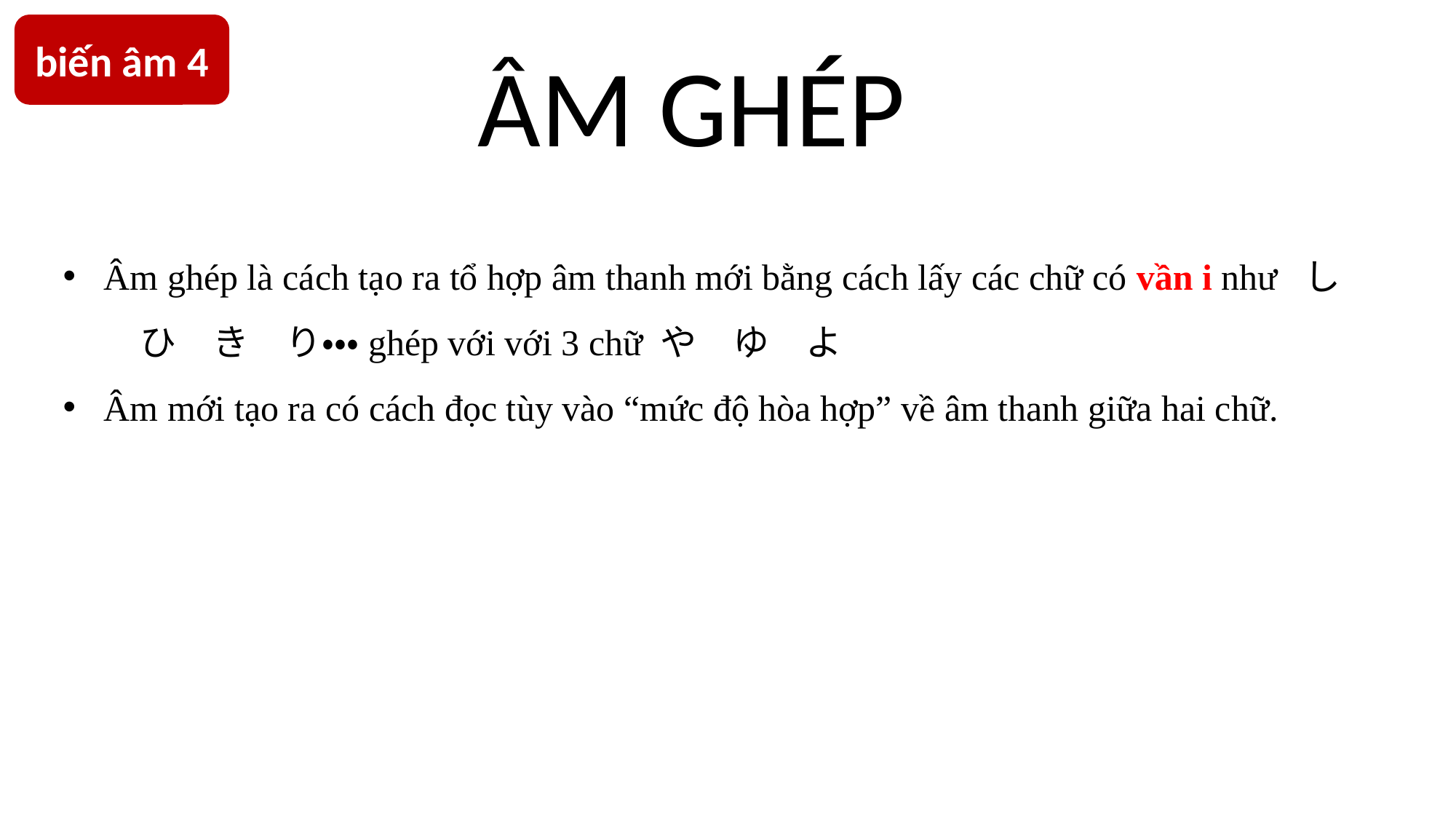

biến âm 4
ÂM GHÉP
Âm ghép là cách tạo ra tổ hợp âm thanh mới bằng cách lấy các chữ có vần i như  し　ひ　き　り・・・ghép với với 3 chữ や　ゆ　よ
Âm mới tạo ra có cách đọc tùy vào “mức độ hòa hợp” về âm thanh giữa hai chữ.